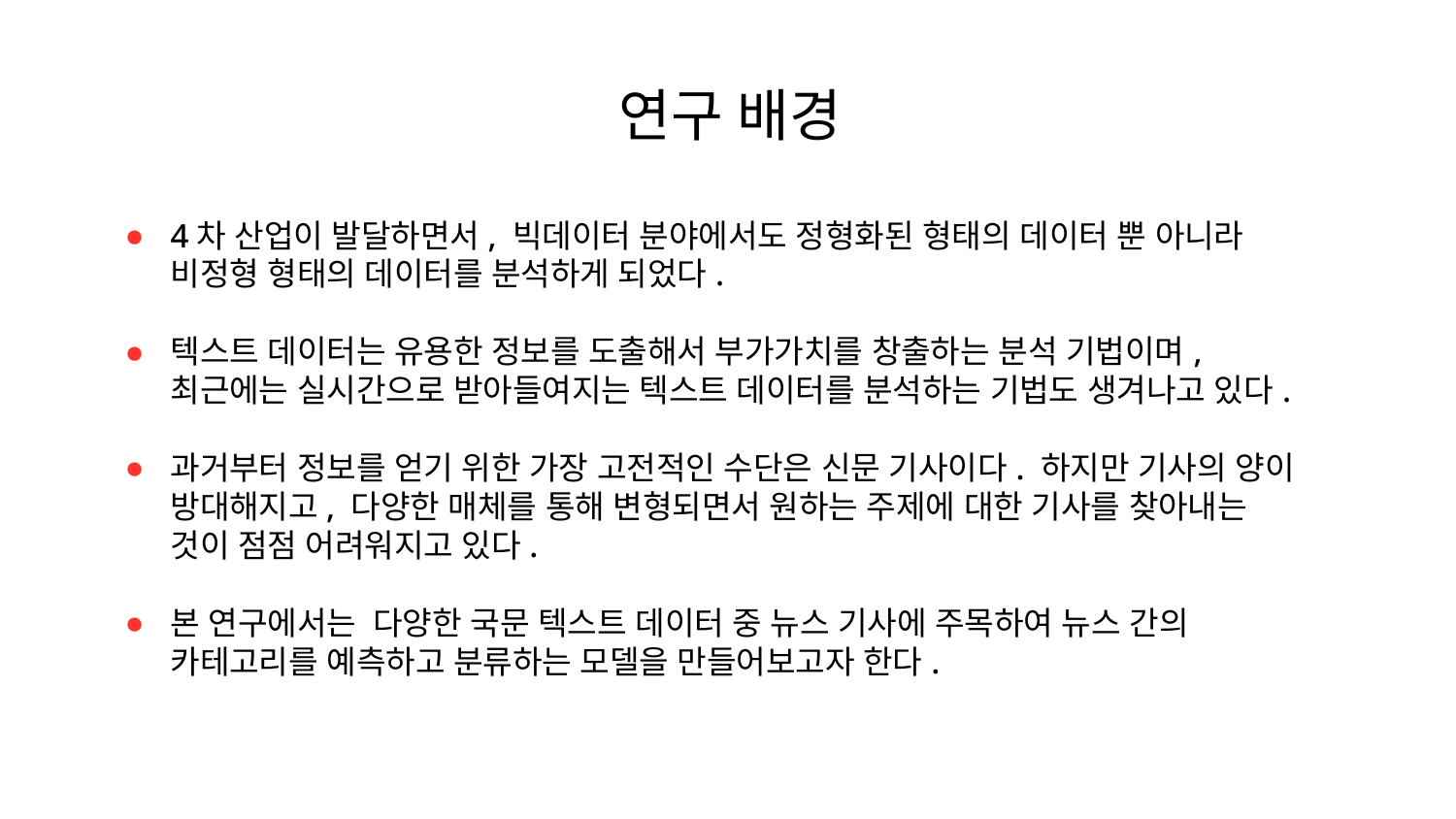

# 연구 배경
4차 산업이 발달하면서, 빅데이터 분야에서도 정형화된 형태의 데이터 뿐 아니라 비정형 형태의 데이터를 분석하게 되었다.

텍스트 데이터는 유용한 정보를 도출해서 부가가치를 창출하는 분석 기법이며, 최근에는 실시간으로 받아들여지는 텍스트 데이터를 분석하는 기법도 생겨나고 있다.

과거부터 정보를 얻기 위한 가장 고전적인 수단은 신문 기사이다. 하지만 기사의 양이 방대해지고, 다양한 매체를 통해 변형되면서 원하는 주제에 대한 기사를 찾아내는 것이 점점 어려워지고 있다.

본 연구에서는  다양한 국문 텍스트 데이터 중 뉴스 기사에 주목하여 뉴스 간의 카테고리를 예측하고 분류하는 모델을 만들어보고자 한다.